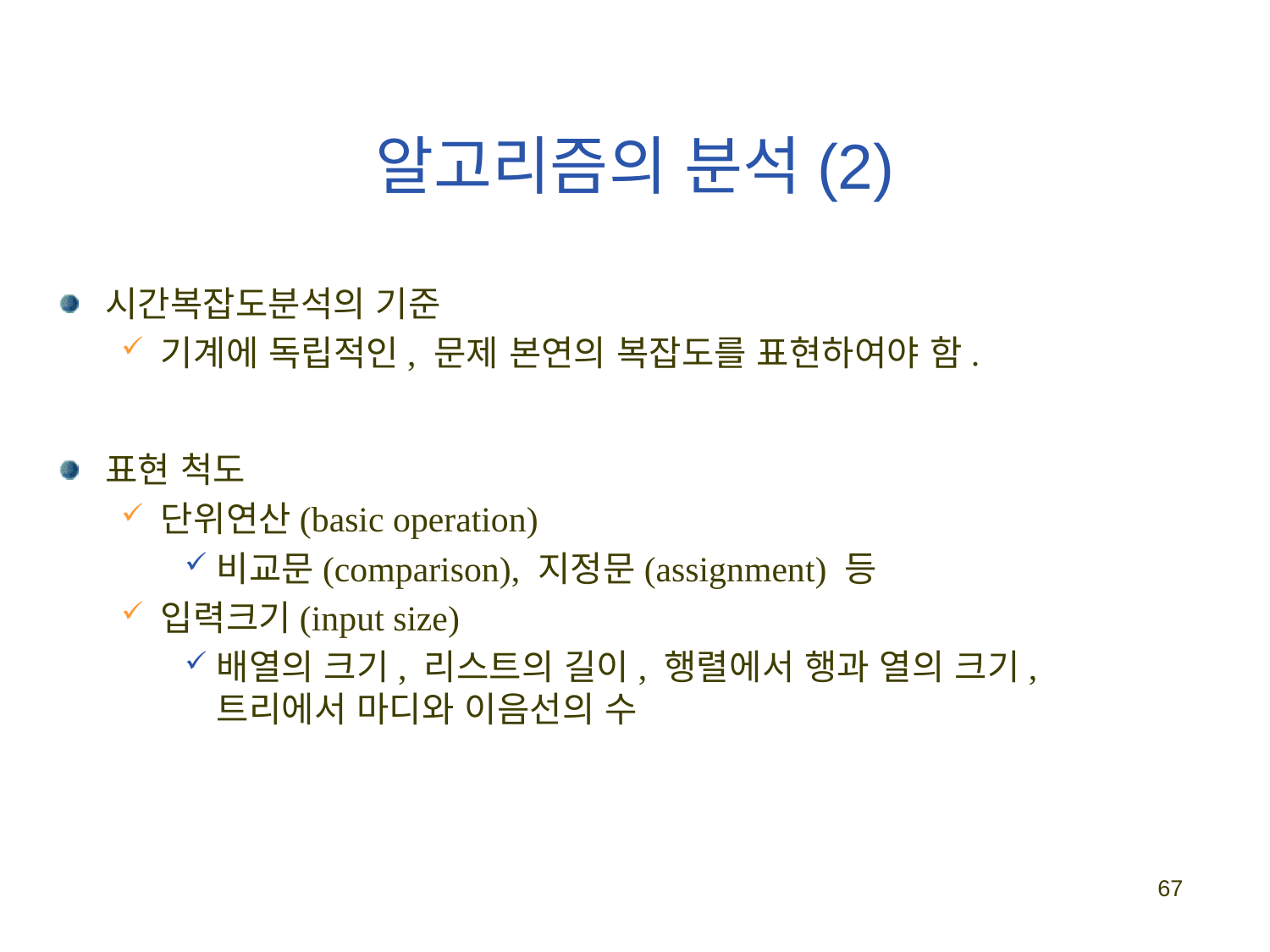

알고리즘의 분석(2)
시간복잡도분석의 기준
기계에 독립적인, 문제 본연의 복잡도를 표현하여야 함.

표현 척도
단위연산(basic operation)
비교문(comparison), 지정문(assignment) 등
입력크기(input size)
배열의 크기, 리스트의 길이, 행렬에서 행과 열의 크기, 트리에서 마디와 이음선의 수
67